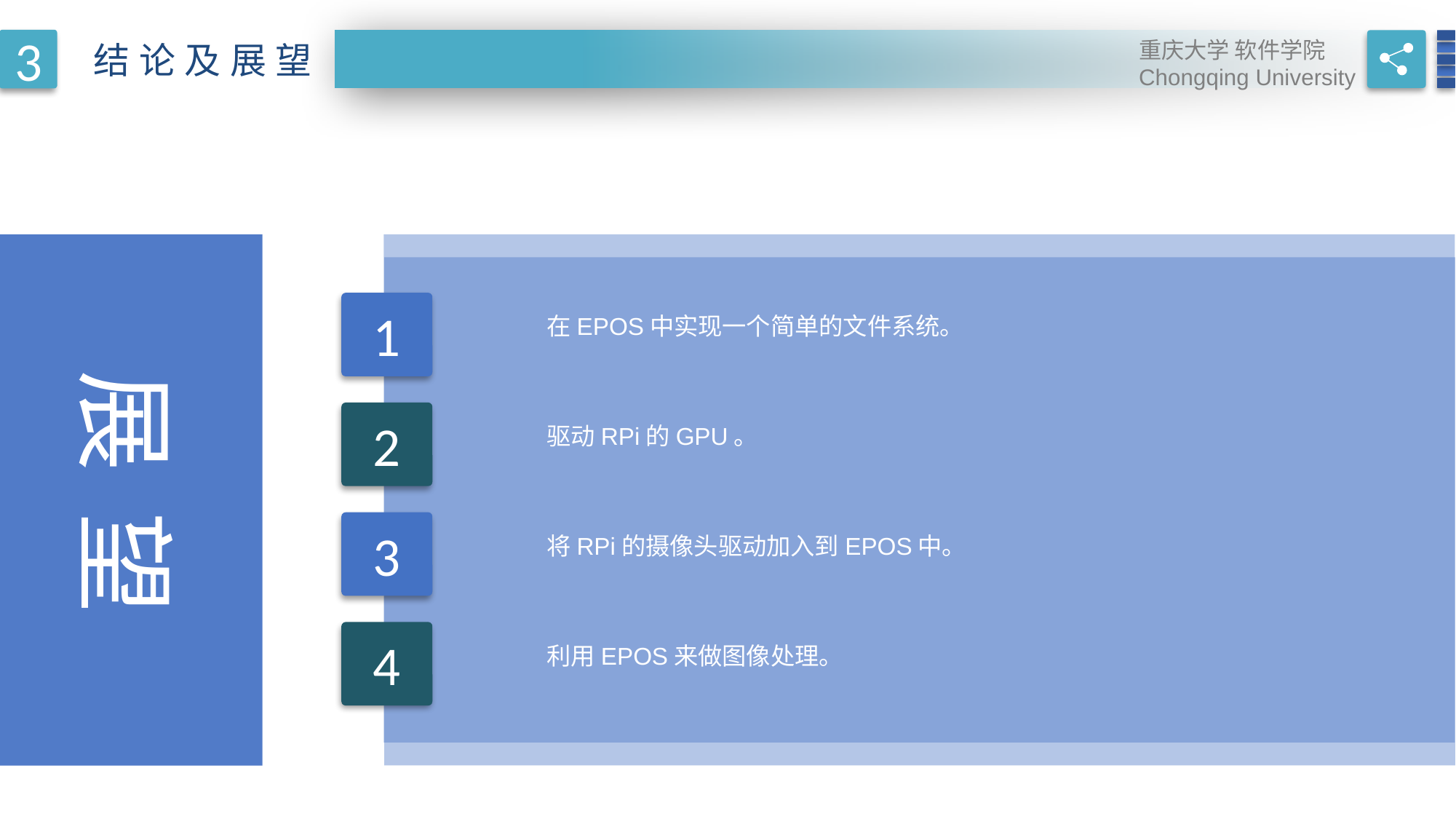

3
重庆大学 软件学院
Chongqing University

结论及展望

1
在EPOS中实现一个简单的文件系统。
展 望
2
驱动RPi的GPU。
3
将RPi的摄像头驱动加入到EPOS中。
4
利用EPOS来做图像处理。